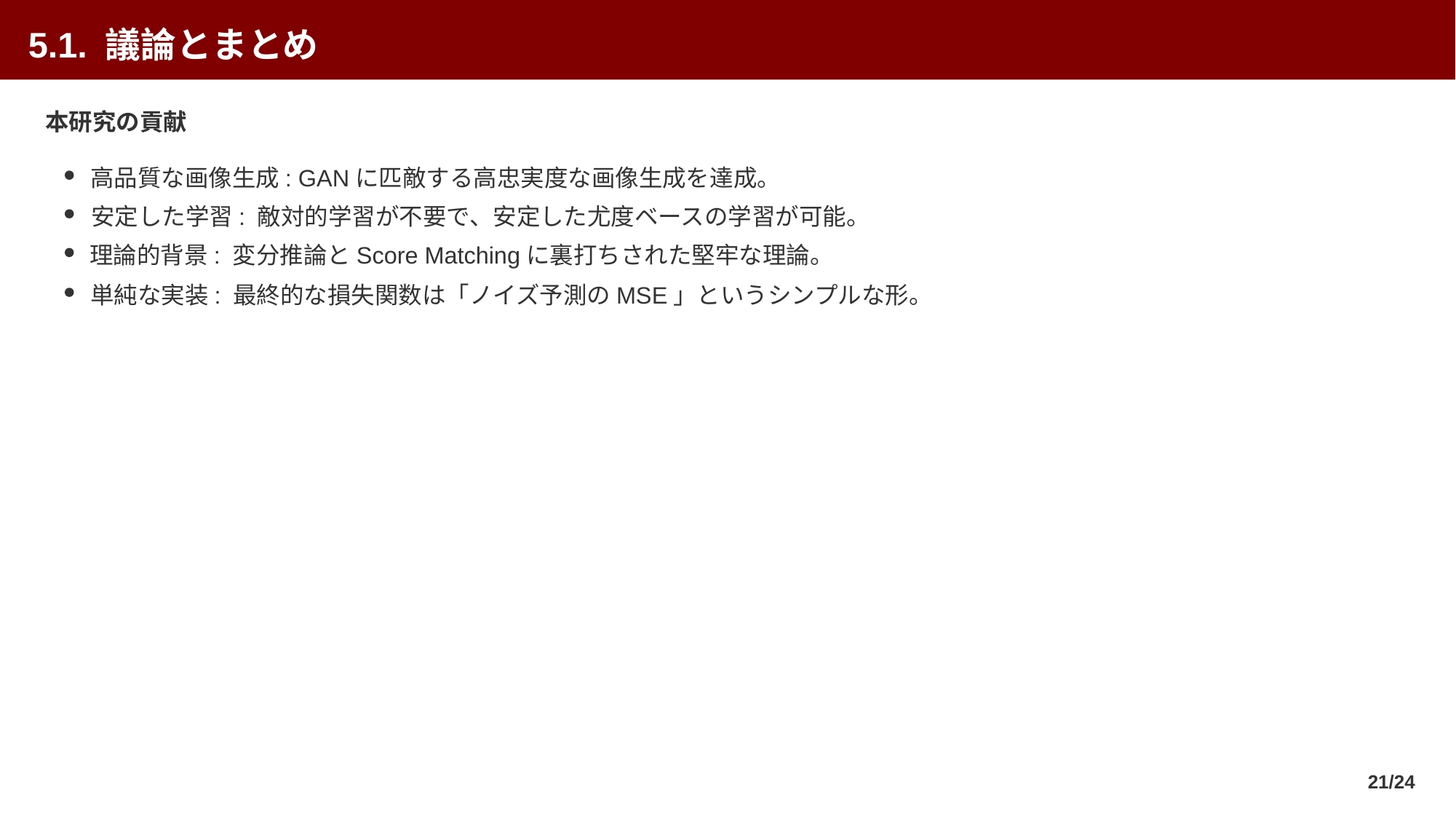

5.1. 議論とまとめ
本研究の貢献
高品質な画像生成: GANに匹敵する高忠実度な画像生成を達成。

安定した学習: 敵対的学習が不要で、安定した尤度ベースの学習が可能。

理論的背景: 変分推論とScore Matchingに裏打ちされた堅牢な理論。

単純な実装: 最終的な損失関数は「ノイズ予測のMSE」というシンプルな形。

21/24